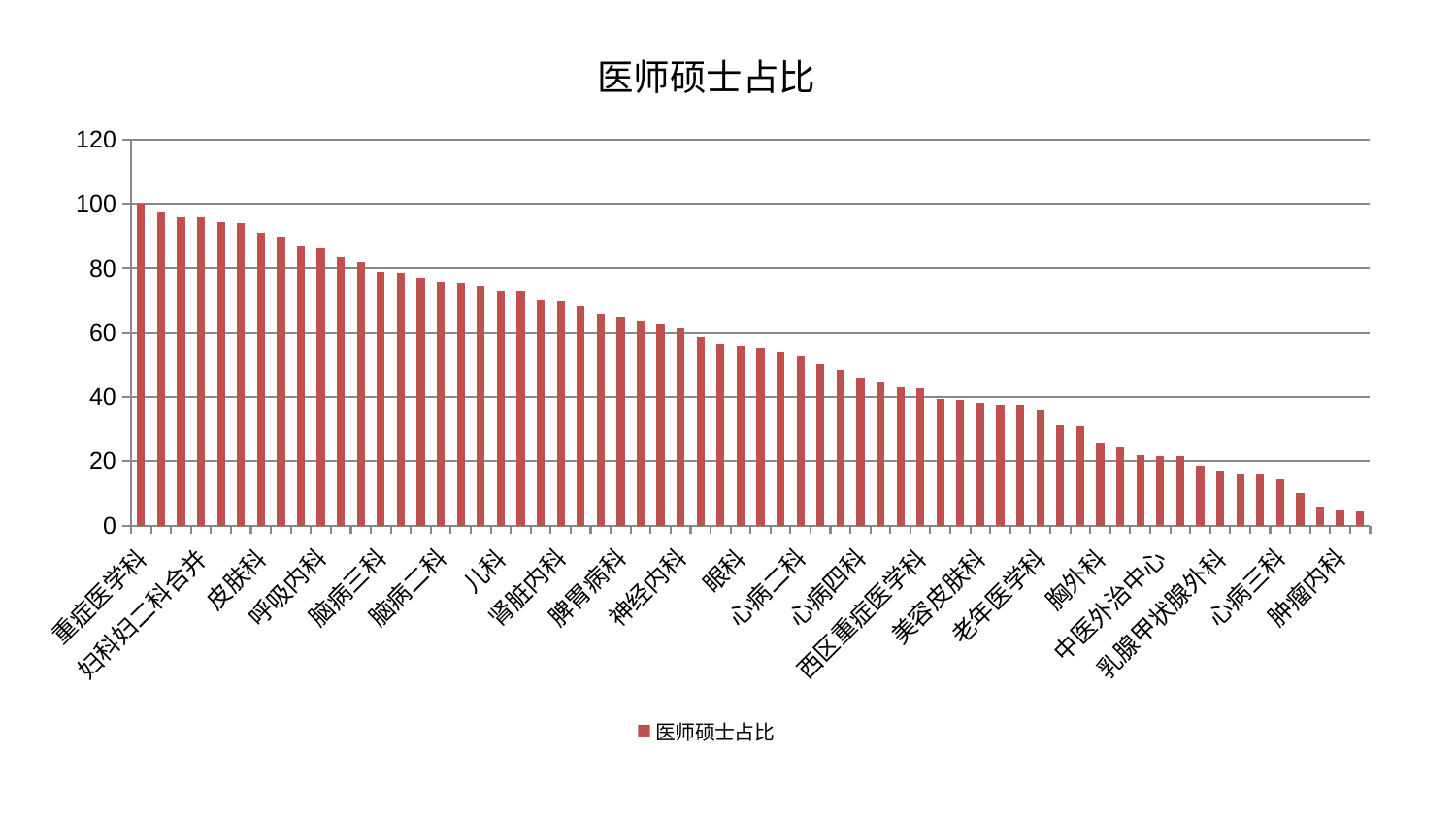

### Chart: 医师硕士占比

| Category | 医师硕士占比 |
|---|---|
| 重症医学科 | 100.00000000000001 |
| 神经外科 | 97.59631454387726 |
| 小儿推拿科 | 95.92516451557822 |
| 妇科妇二科合并 | 95.67901407422148 |
| 肝胆外科 | 94.32096509289802 |
| 脑病一科 | 94.14170644771997 |
| 皮肤科 | 90.88777889070195 |
| 口腔科 | 89.81134064729079 |
| 创伤骨科 | 87.04570478757874 |
| 呼吸内科 | 86.15908407542797 |
| 风湿病科 | 83.47986888073706 |
| 肝病科 | 82.09494353082704 |
| 脑病三科 | 79.0172697867375 |
| 微创骨科 | 78.72444828323191 |
| 中医经典科 | 77.12286934397065 |
| 脑病二科 | 75.662658683055 |
| 脊柱骨科 | 75.38242314866604 |
| 男科 | 74.25929129678075 |
| 儿科 | 73.02743063035312 |
| 心病一科 | 72.79811575044133 |
| 脾胃科消化科合并 | 70.09592238001972 |
| 肾脏内科 | 69.83698327275833 |
| 推拿科 | 68.43726166377306 |
| 周围血管科 | 65.72751295343365 |
| 脾胃病科 | 64.77802827472715 |
| 显微骨科 | 63.47363328930776 |
| 关节骨科 | 62.58554816310881 |
| 神经内科 | 61.41009084568601 |
| 普通外科 | 58.84774246714568 |
| 东区肾病科 | 56.21509675419032 |
| 眼科 | 55.62922219633289 |
| 消化内科 | 55.17042455995821 |
| 骨科 | 53.729899845142256 |
| 心病二科 | 52.80177254583709 |
| 耳鼻喉科 | 50.32184348025034 |
| 治未病中心 | 48.58778544260887 |
| 心病四科 | 45.80472321951468 |
| 运动损伤骨科 | 44.5015920421 |
| 血液科 | 42.99505808981787 |
| 西区重症医学科 | 42.816963442316506 |
| 小儿骨科 | 39.38009745700655 |
| 妇科 | 39.04467654523446 |
| 美容皮肤科 | 38.25300419643072 |
| 心血管内科 | 37.67147946148197 |
| 医院 | 37.43163774474477 |
| 老年医学科 | 35.67301340172103 |
| 妇二科 | 31.10929902183535 |
| 综合内科 | 30.824123727086324 |
| 胸外科 | 25.448245548953853 |
| 身心医学科 | 24.38945101516002 |
| 泌尿外科 | 21.769485234198957 |
| 中医外治中心 | 21.58326034275283 |
| 东区重症医学科 | 21.51057063085955 |
| 针灸科 | 18.42084535411896 |
| 乳腺甲状腺外科 | 17.15279833547916 |
| 内分泌科 | 16.265882882606267 |
| 肛肠科 | 16.18186486745408 |
| 心病三科 | 14.329806851534274 |
| 康复科 | 9.998053366007358 |
| 产科 | 5.76158367984554 |
| 肿瘤内科 | 4.815985898542347 |
| 肾病科 | 4.521456531993355 |
77